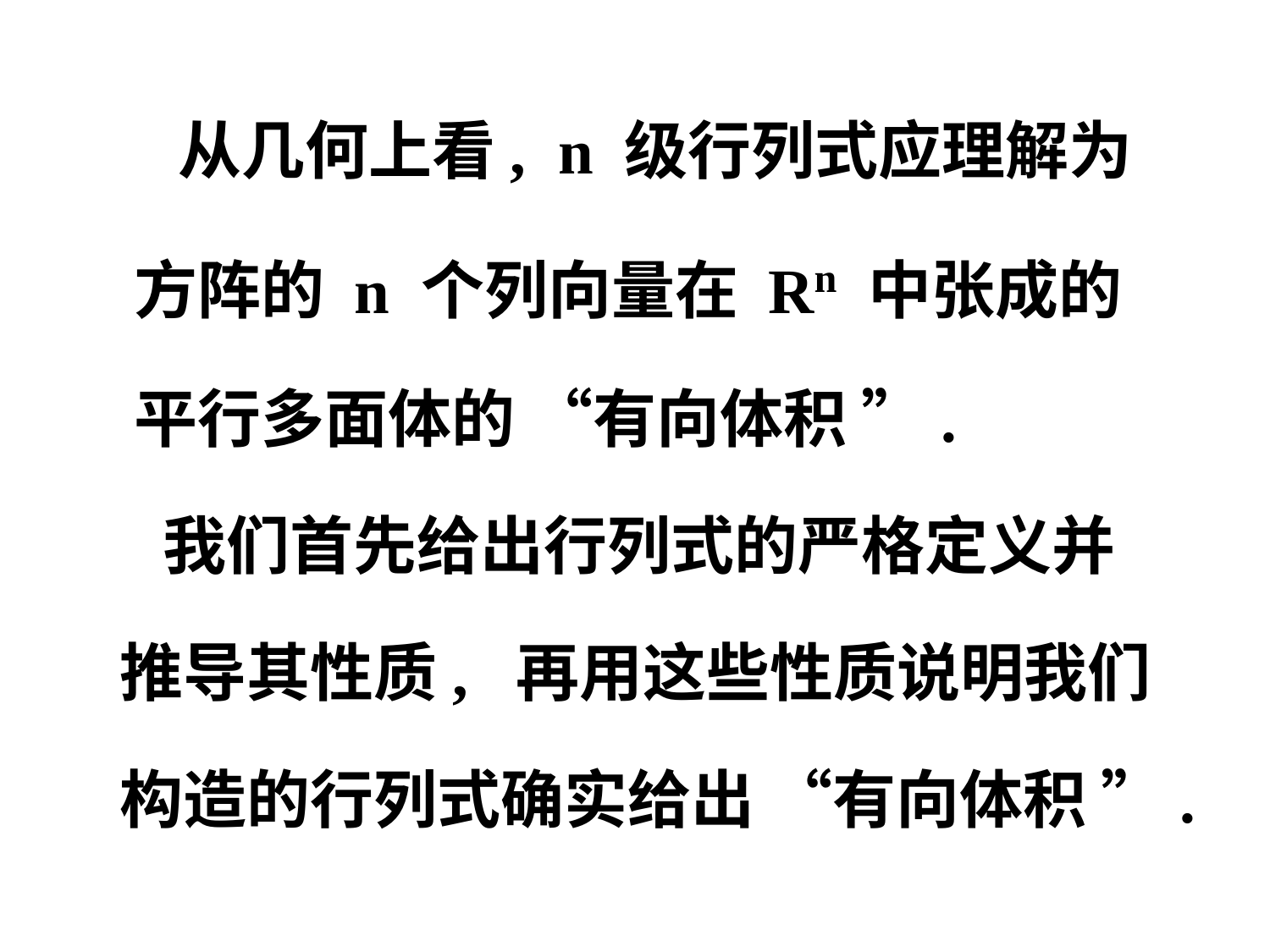

从几何上看,  n 级行列式应理解为
   方阵的 n 个列向量在 Rn 中张成的
   平行多面体的 “有向体积 ”.
     我们首先给出行列式的严格定义并
  推导其性质,  再用这些性质说明我们
  构造的行列式确实给出 “有向体积 ”.